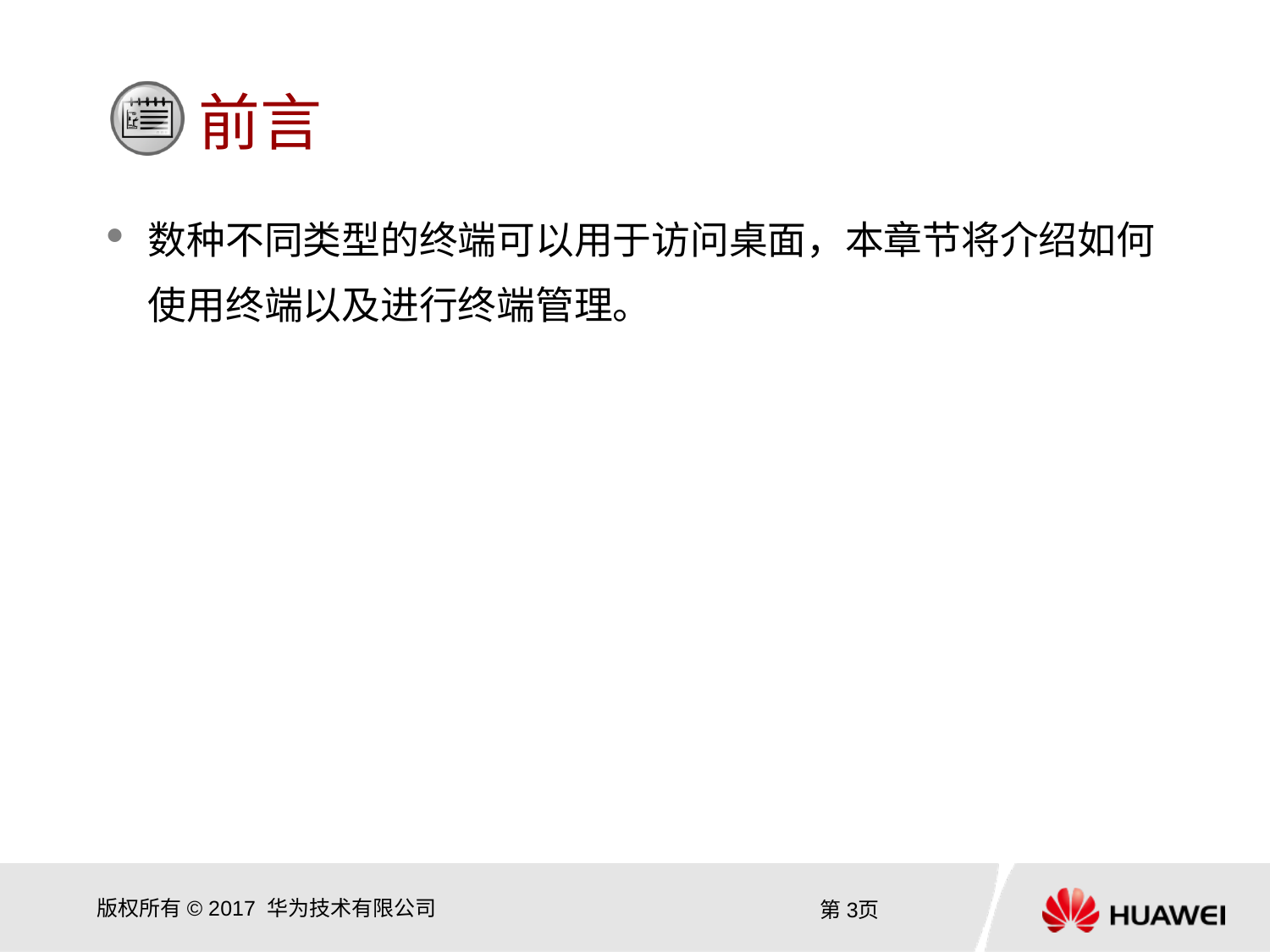

数种不同类型的终端可以用于访问桌面，本章节将介绍如何使用终端以及进行终端管理。